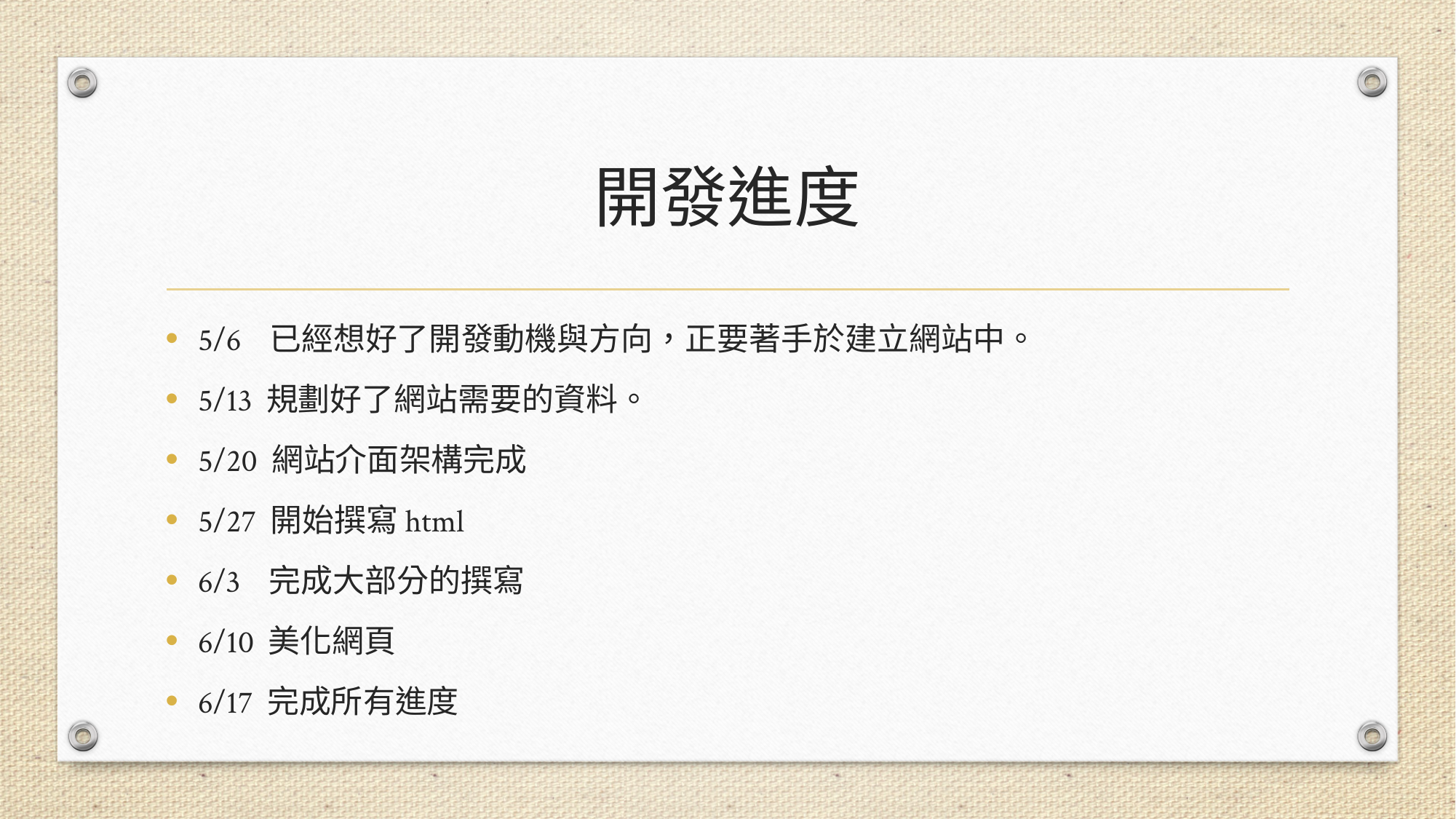

# 開發進度
5/6   已經想好了開發動機與方向，正要著手於建立網站中。
5/13 規劃好了網站需要的資料。
5/20 網站介面架構完成
5/27 開始撰寫html
6/3   完成大部分的撰寫
6/10 美化網頁
6/17 完成所有進度